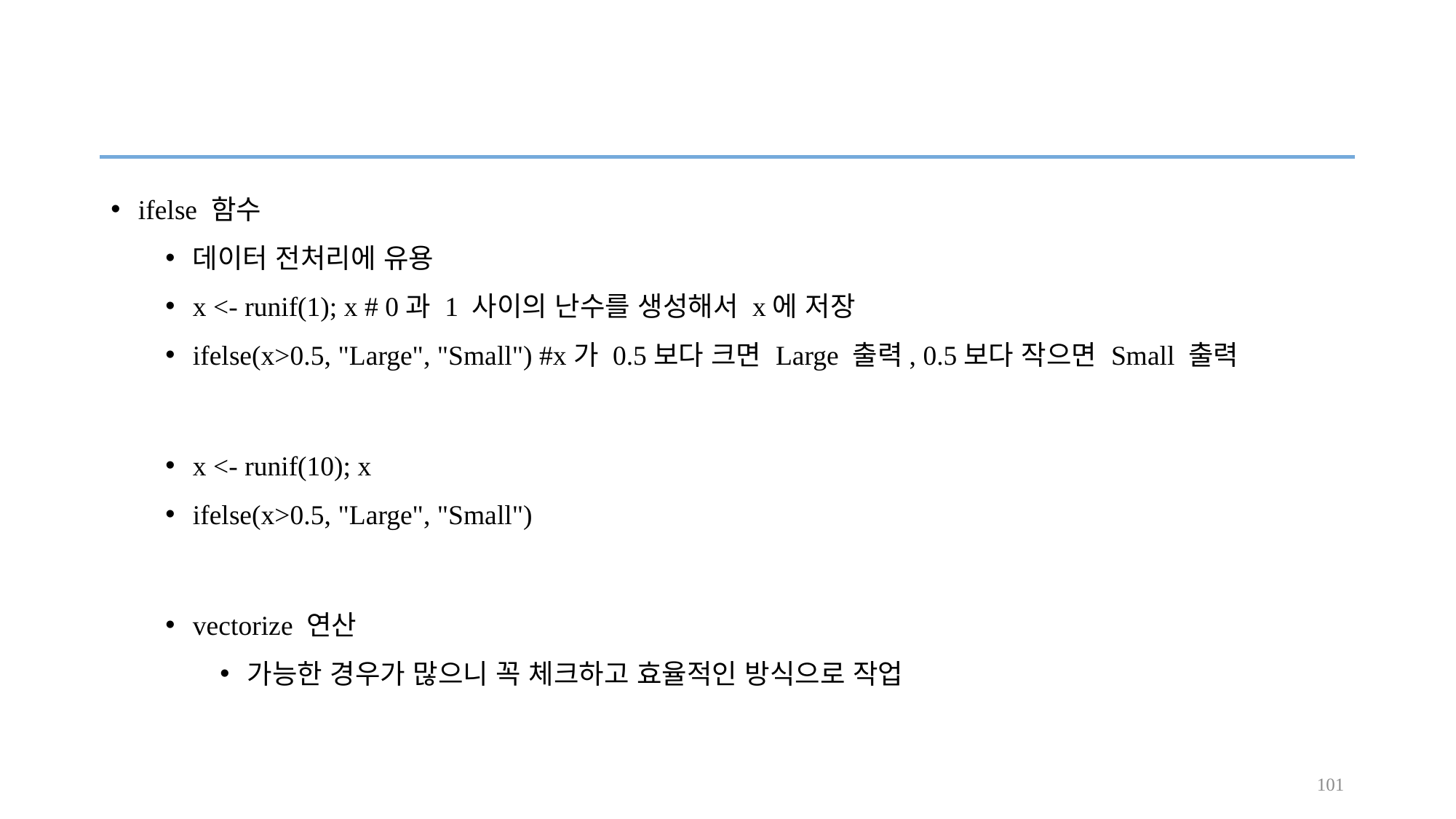

#
ifelse 함수
데이터 전처리에 유용
x <- runif(1); x # 0과 1 사이의 난수를 생성해서 x에 저장
ifelse(x>0.5, "Large", "Small") #x가 0.5보다 크면 Large 출력, 0.5보다 작으면 Small 출력

x <- runif(10); x
ifelse(x>0.5, "Large", "Small")

vectorize 연산
가능한 경우가 많으니 꼭 체크하고 효율적인 방식으로 작업
101